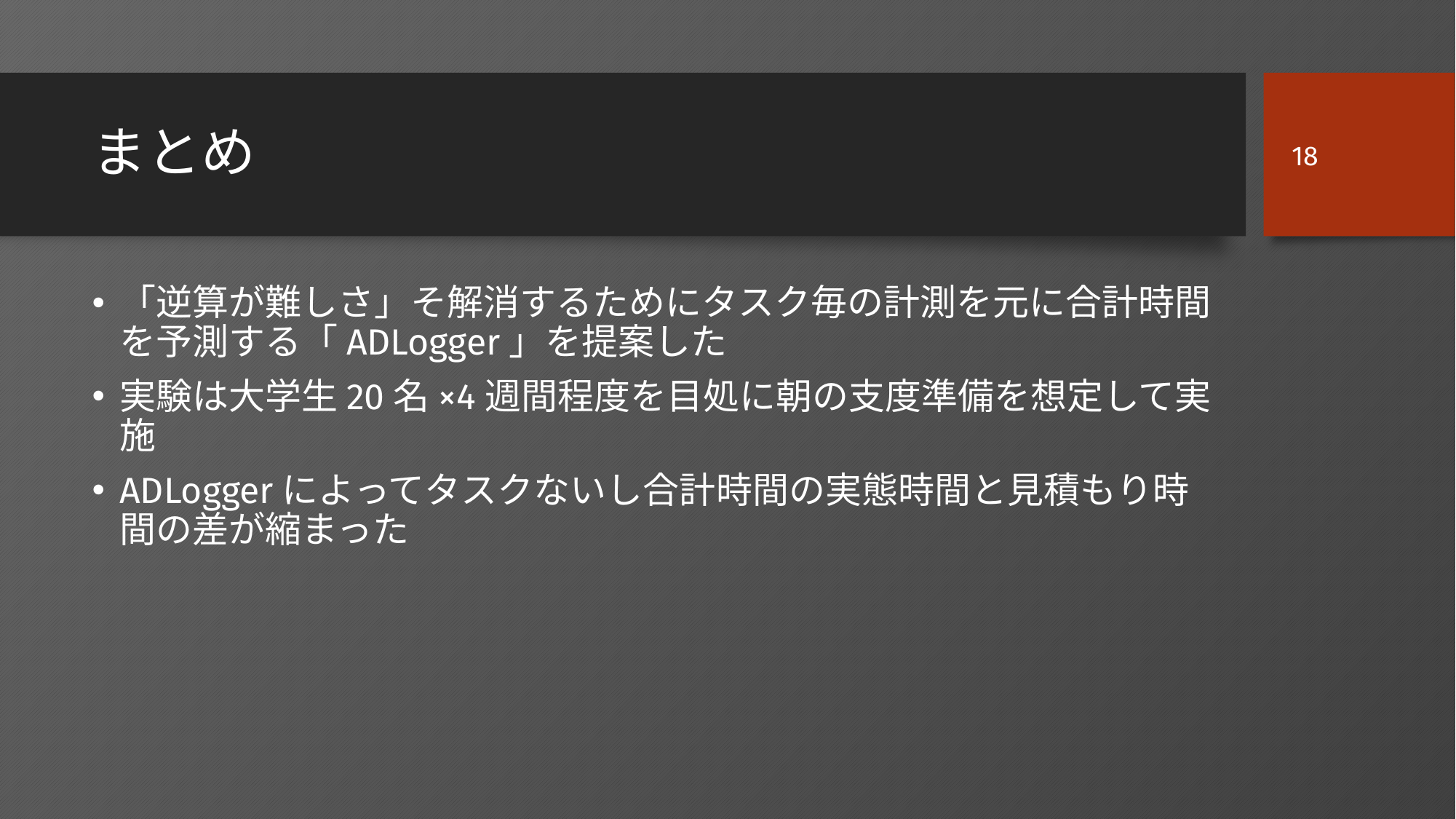

18
# まとめ
「逆算が難しさ」そ解消するためにタスク毎の計測を元に合計時間を予測する「ADLogger」を提案した
実験は大学生20名×4週間程度を目処に朝の支度準備を想定して実施
ADLoggerによってタスクないし合計時間の実態時間と見積もり時間の差が縮まった